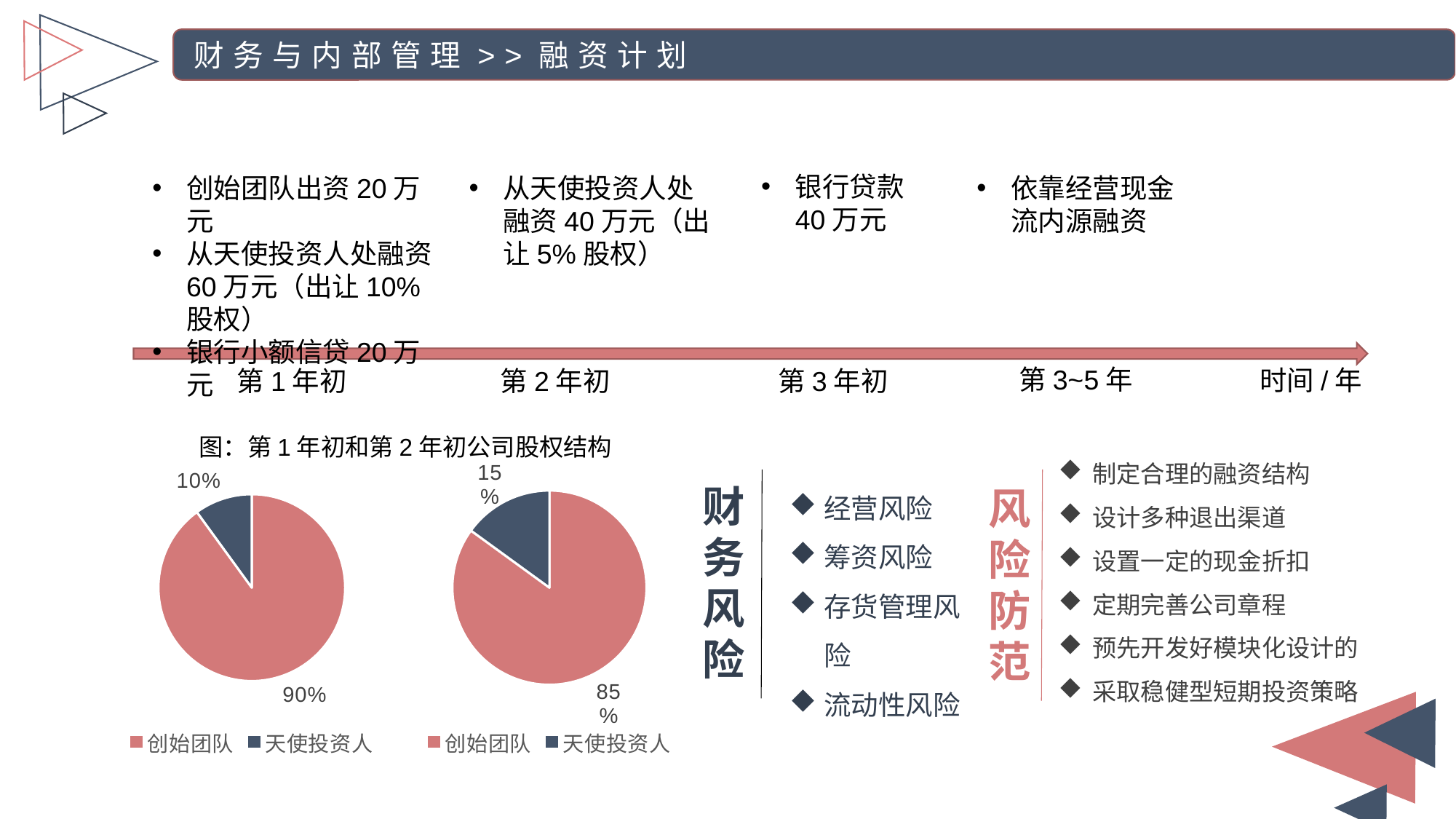

财务与内部管理>>融资计划

银行贷款40万元
创始团队出资20万元
从天使投资人处融资60万元（出让10%股权）
银行小额信贷20万元
从天使投资人处融资40万元（出让5%股权）
依靠经营现金流内源融资

第3~5年
时间/年
第1年初
第2年初
第3年初
图：第1年初和第2年初公司股权结构
制定合理的融资结构
设计多种退出渠道
设置一定的现金折扣
定期完善公司章程
预先开发好模块化设计的产品平台
采取稳健型短期投资策略

### Chart

| Category | 列1 |
|---|---|
| 创始团队 | 0.9 |
| 天使投资人 | 0.1 |

### Chart

| Category | 列1 |
|---|---|
| 创始团队 | 0.85 |
| 天使投资人 | 0.15 |
经营风险
筹资风险
存货管理风险
流动性风险
财务风险
风
险
防
范